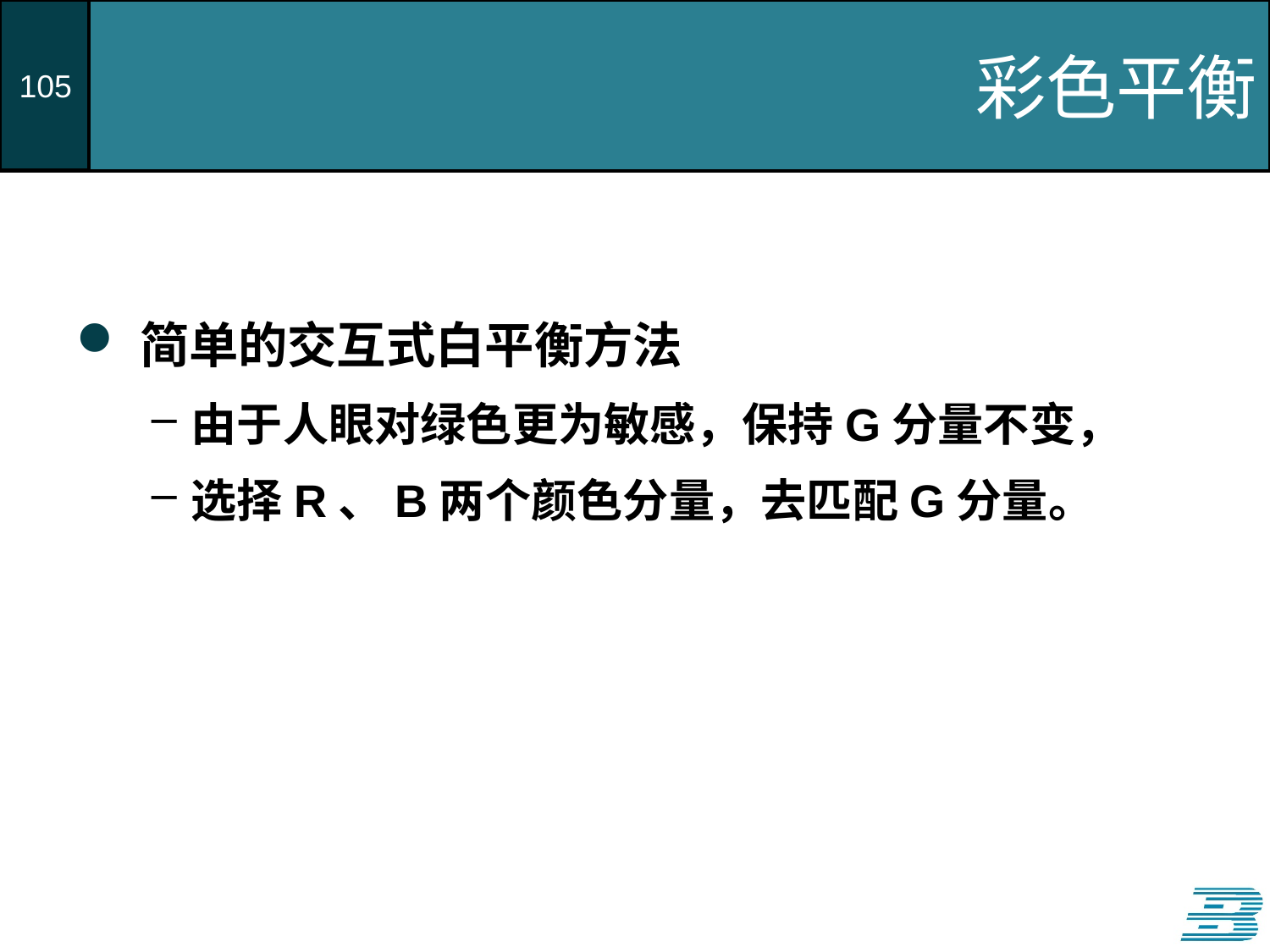

# 彩色平衡
简单的交互式白平衡方法
由于人眼对绿色更为敏感，保持G分量不变，
选择R、B两个颜色分量，去匹配G分量。